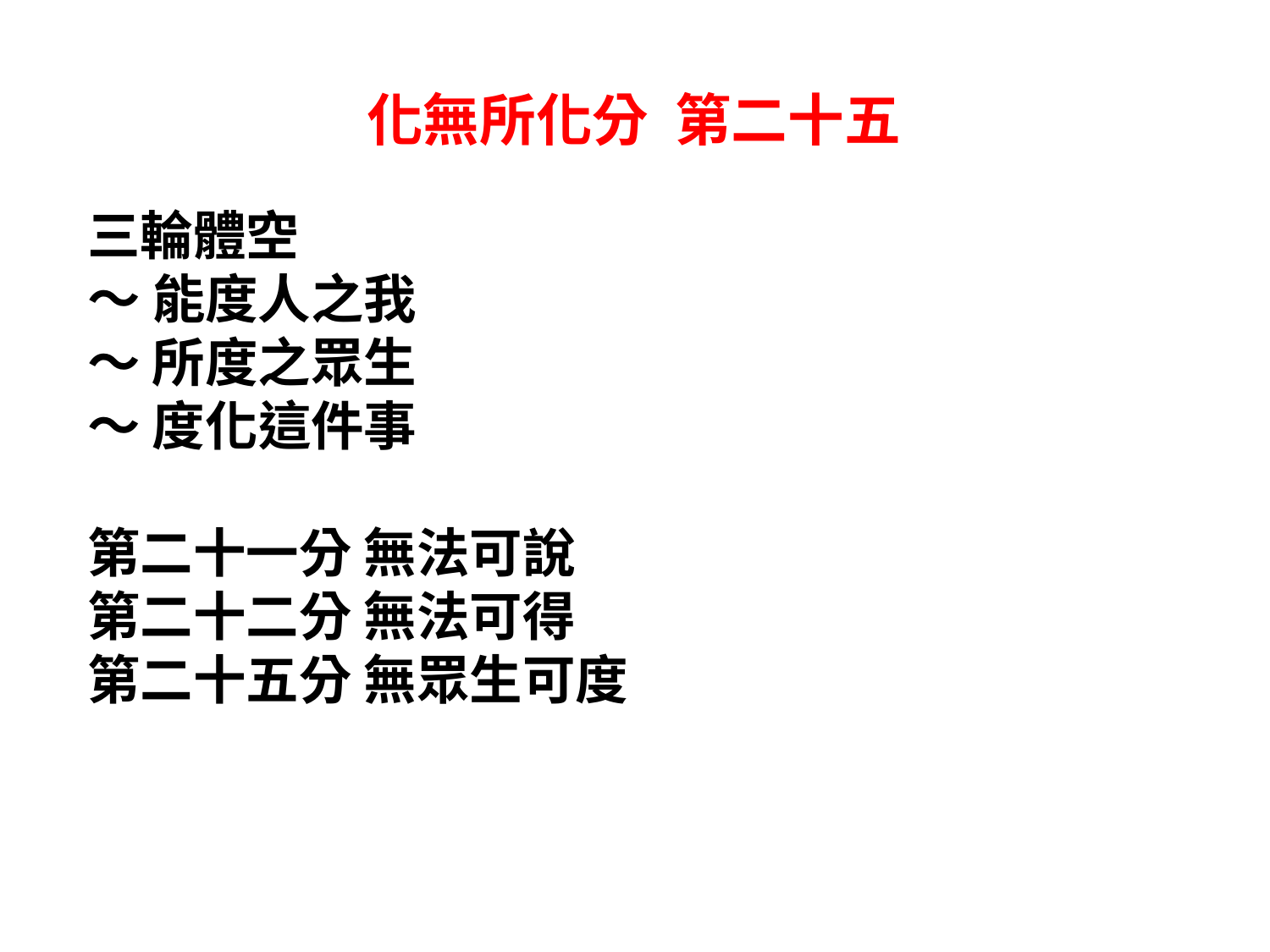

化無所化分  第二十五
三輪體空
～ 能度人之我
～ 所度之眾生
～ 度化這件事

第二十一分 無法可說
第二十二分 無法可得
第二十五分 無眾生可度